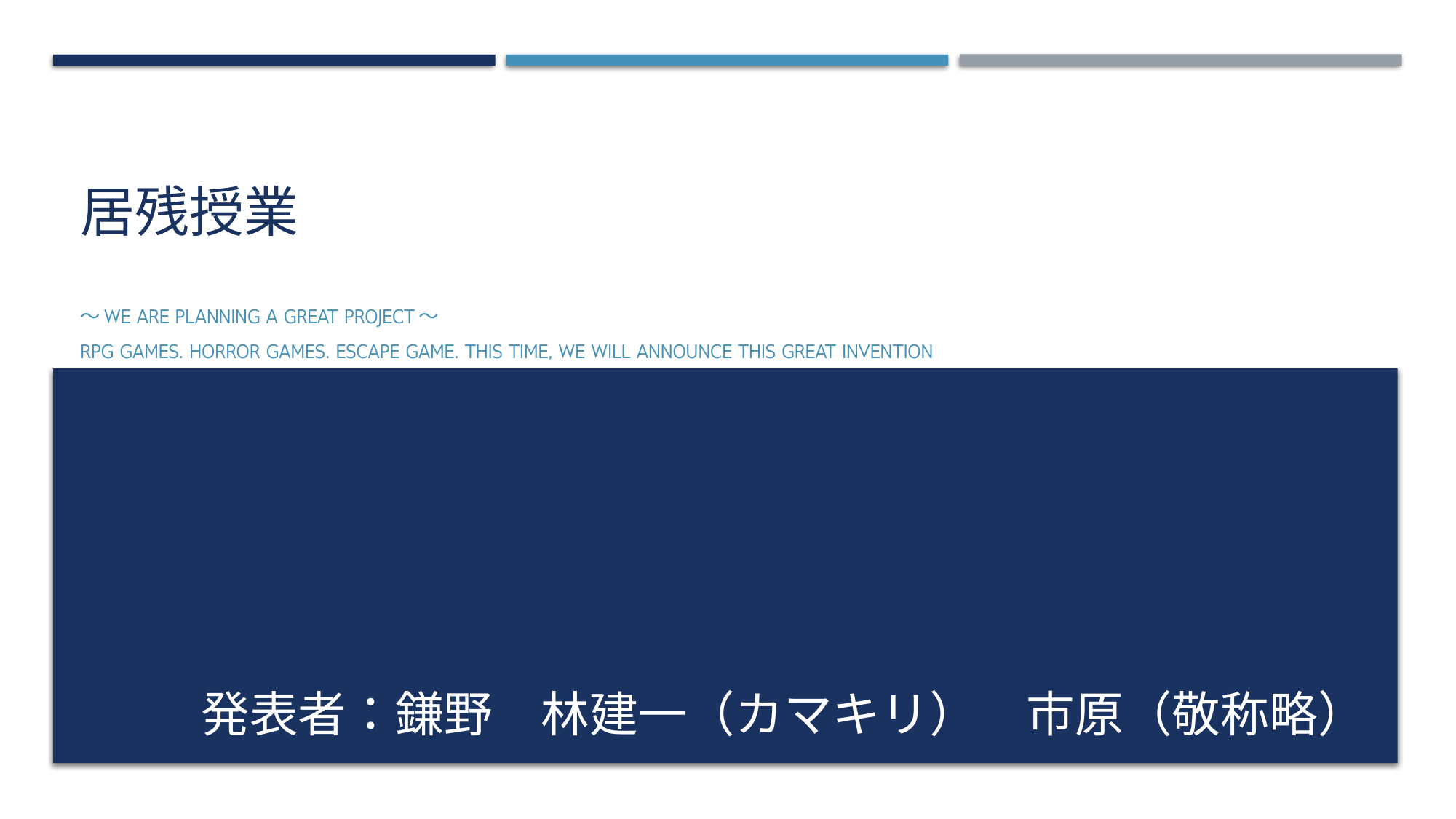

# 居残授業
～We are planning a great project～
RPG games. Horror games. Escape game. This time, we will announce this great invention
発表者：鎌野　林建一（カマキリ）　市原（敬称略）